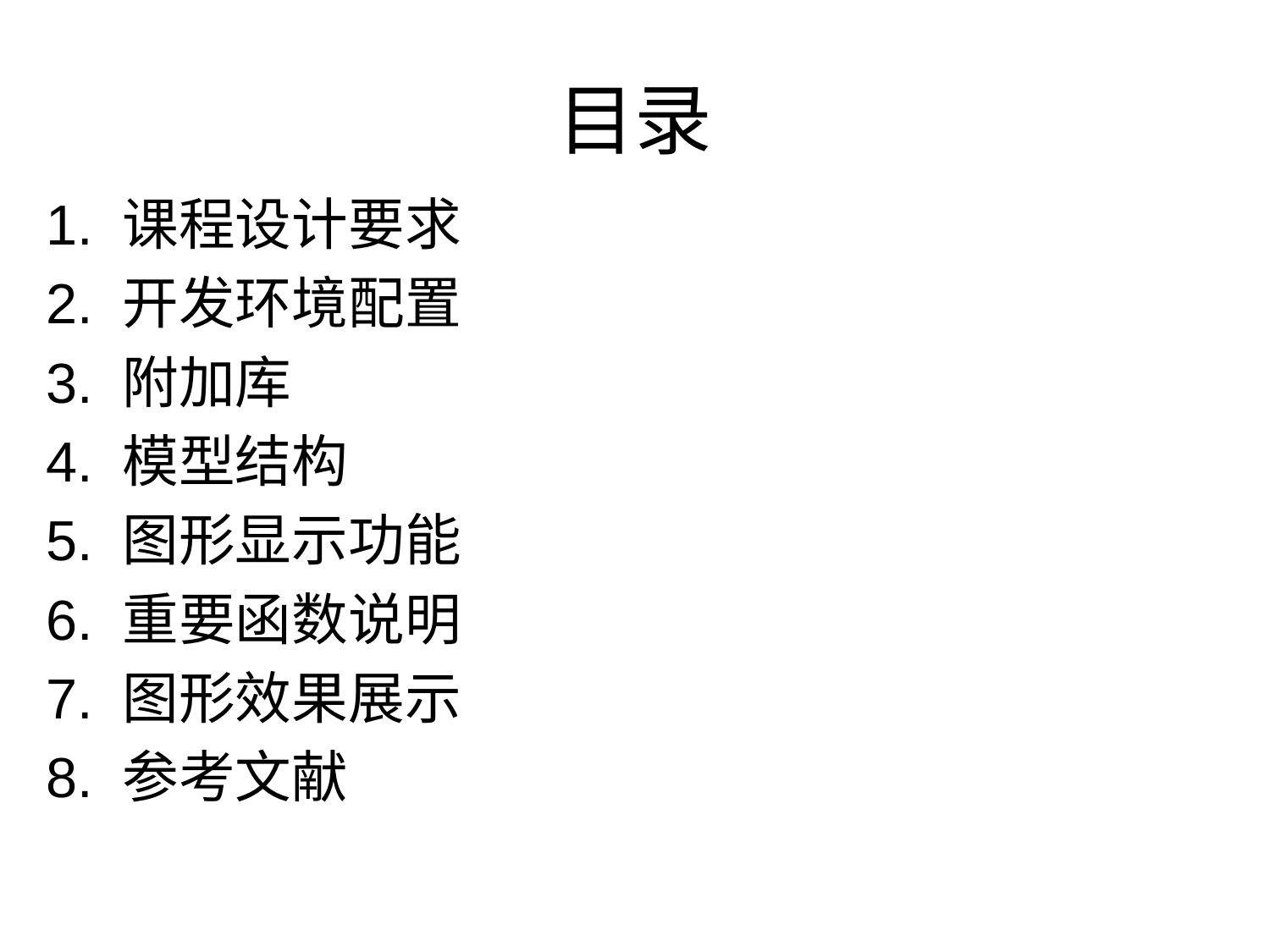

# 目录
1. 课程设计要求
2. 开发环境配置
3. 附加库
4. 模型结构
5. 图形显示功能
6. 重要函数说明
7. 图形效果展示
8. 参考文献
2